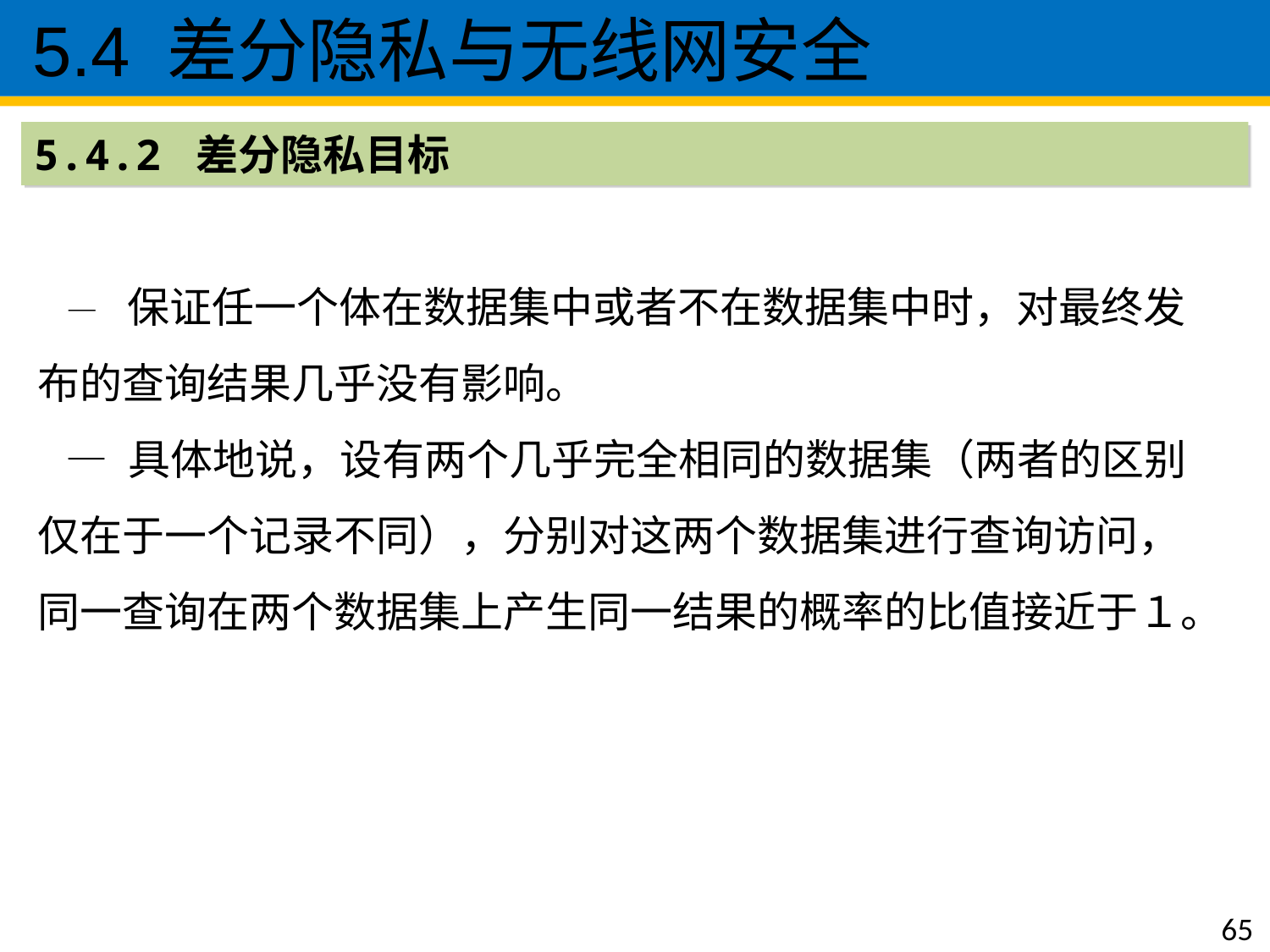

5.4 差分隐私与无线网安全
5.4.2 差分隐私目标
    —   保证任一个体在数据集中或者不在数据集中时，对最终发布的查询结果几乎没有影响。
   — 具体地说，设有两个几乎完全相同的数据集（两者的区别仅在于一个记录不同），分别对这两个数据集进行查询访问，同一查询在两个数据集上产生同一结果的概率的比值接近于１。
65